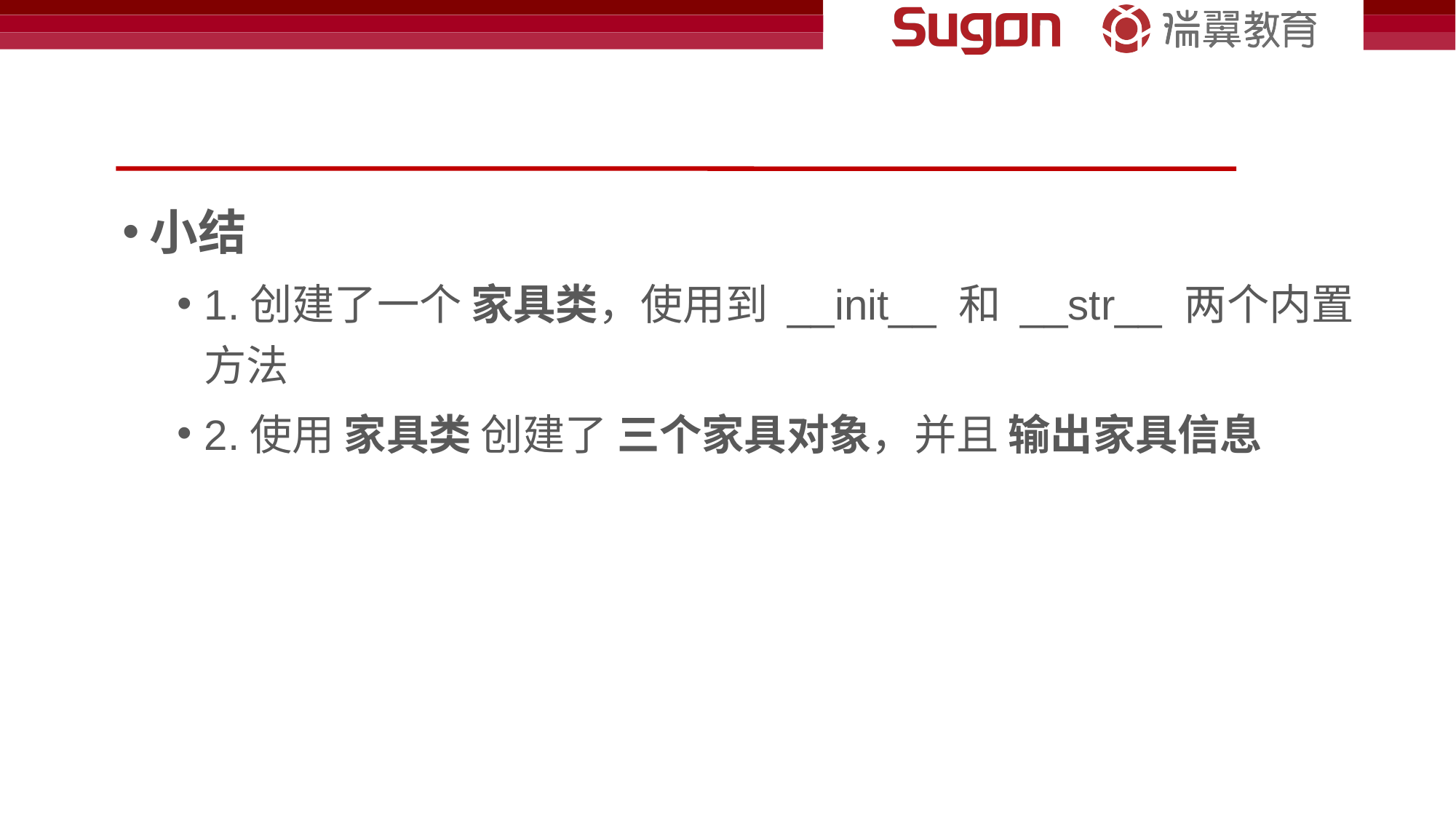

#
小结
1.创建了一个 家具类，使用到 __init__ 和 __str__ 两个内置方法
2.使用 家具类 创建了 三个家具对象，并且 输出家具信息